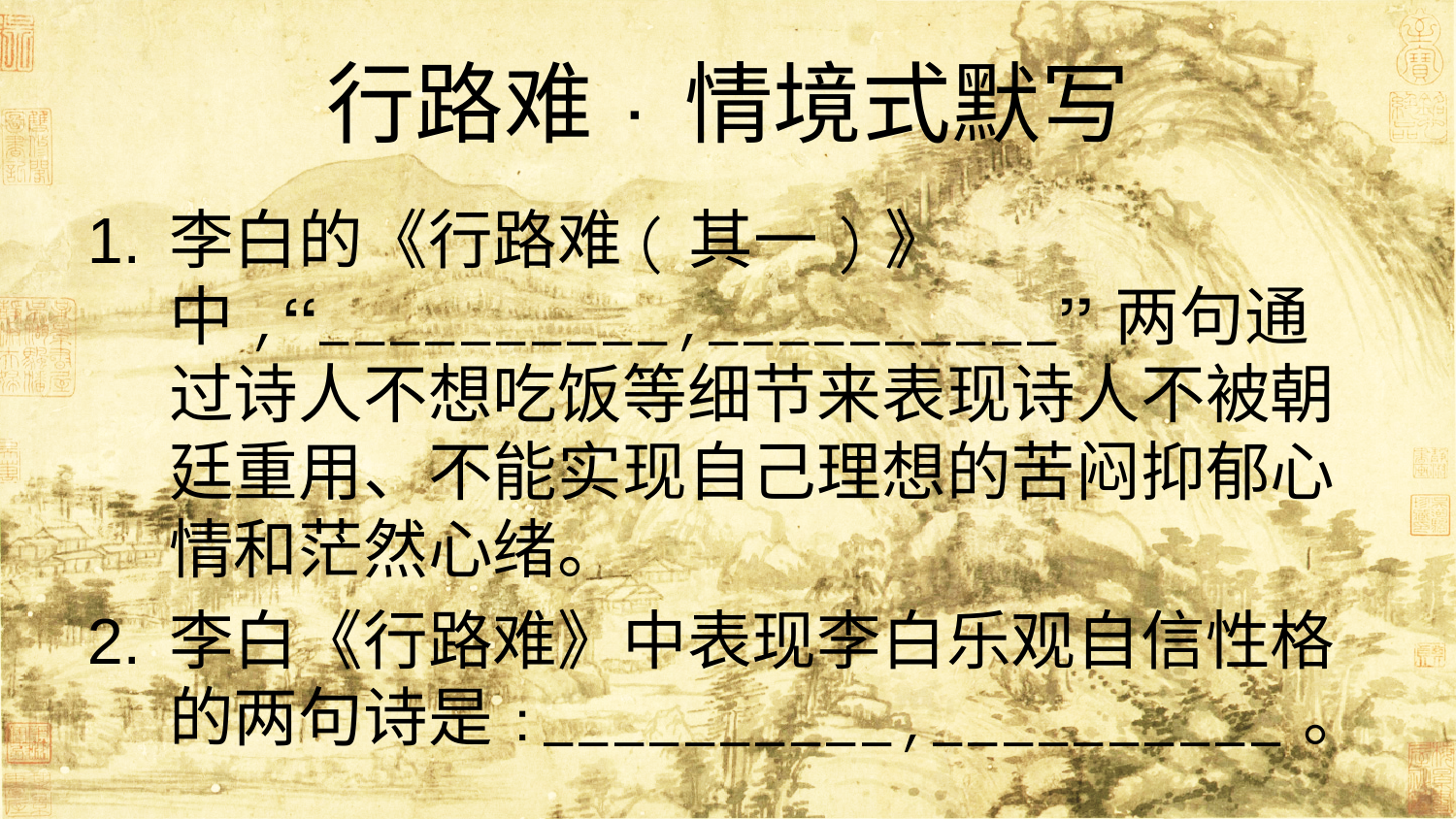

# 行路难·情境式默写
李白的《行路难(其一)》中,“__________,__________”两句通过诗人不想吃饭等细节来表现诗人不被朝廷重用、不能实现自己理想的苦闷抑郁心情和茫然心绪。
李白《行路难》中表现李白乐观自信性格的两句诗是:__________,__________。